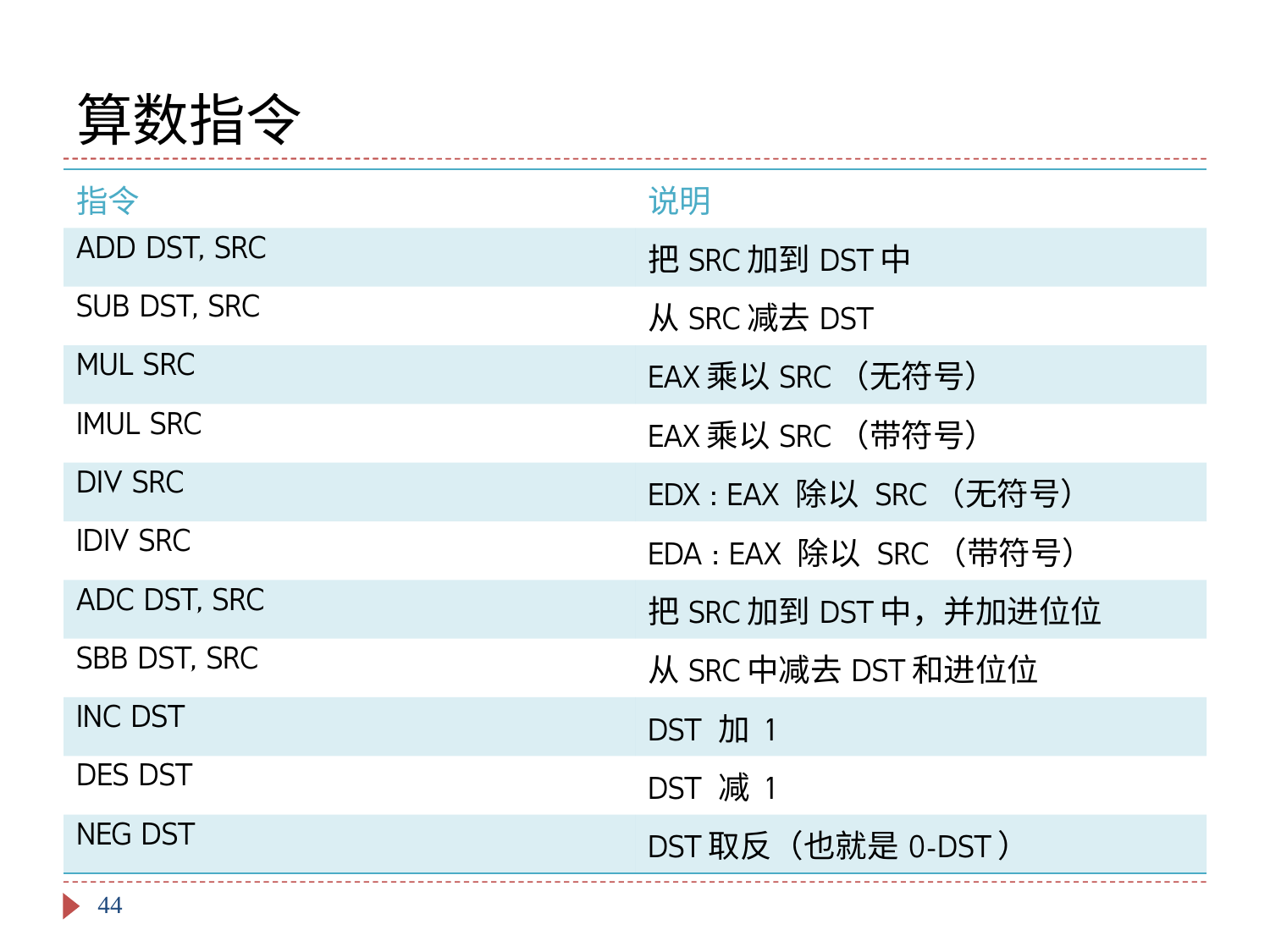

# 算数指令
| 指令 | 说明 |
| --- | --- |
| ADD DST, SRC | 把SRC加到DST中 |
| SUB DST, SRC | 从SRC减去DST |
| MUL SRC | EAX乘以SRC（无符号） |
| IMUL SRC | EAX乘以SRC（带符号） |
| DIV SRC | EDX : EAX 除以 SRC（无符号） |
| IDIV SRC | EDA : EAX 除以 SRC（带符号） |
| ADC DST, SRC | 把SRC加到DST中，并加进位位 |
| SBB DST, SRC | 从SRC中减去DST和进位位 |
| INC DST | DST 加 1 |
| DES DST | DST 减 1 |
| NEG DST | DST取反（也就是0-DST） |
44